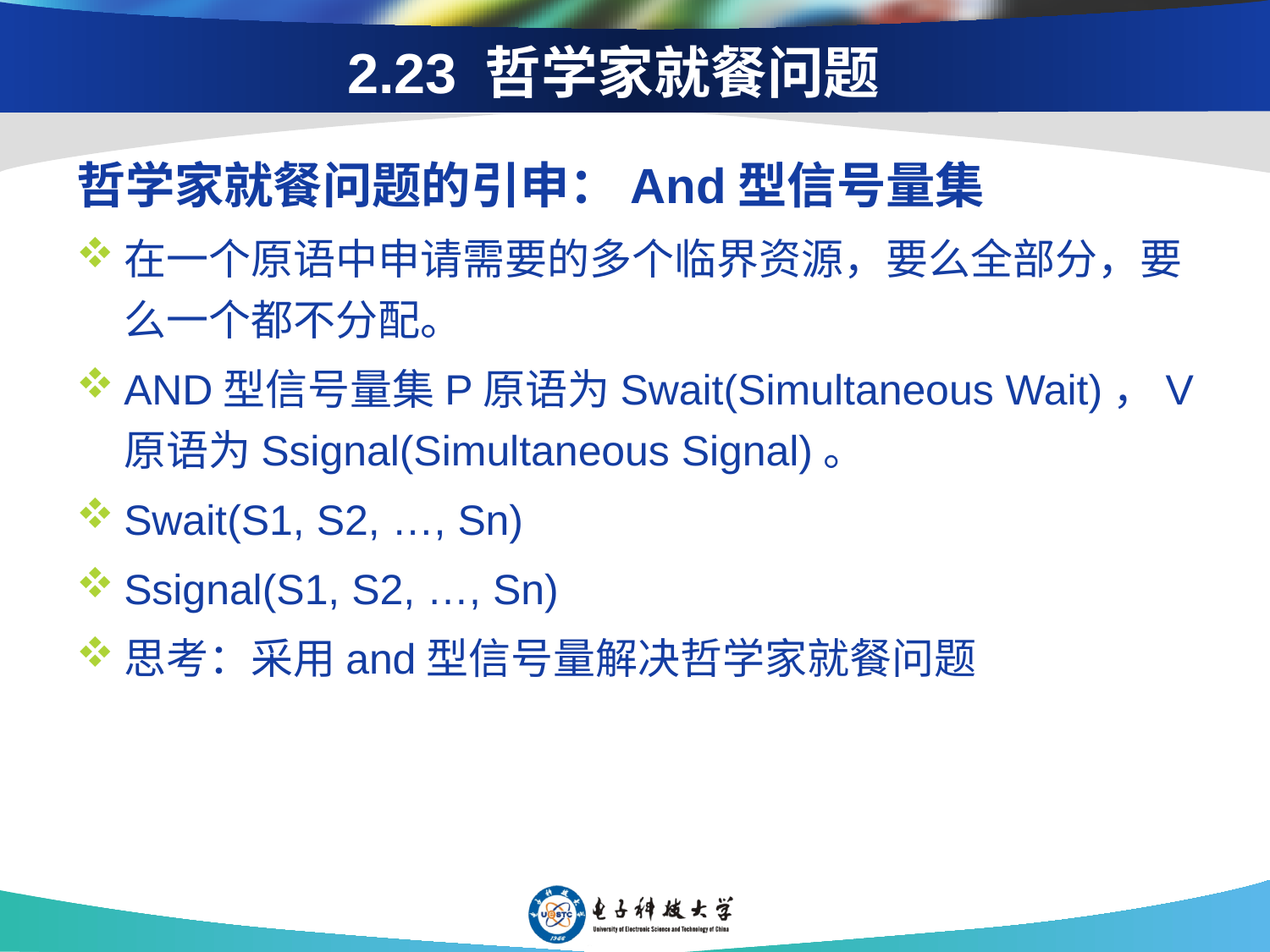

# 2.23 哲学家就餐问题
哲学家就餐问题的引申：And型信号量集
在一个原语中申请需要的多个临界资源，要么全部分，要么一个都不分配。
AND型信号量集P原语为Swait(Simultaneous Wait)，V原语为Ssignal(Simultaneous Signal)。
Swait(S1, S2, …, Sn)
Ssignal(S1, S2, …, Sn)
思考：采用and型信号量解决哲学家就餐问题